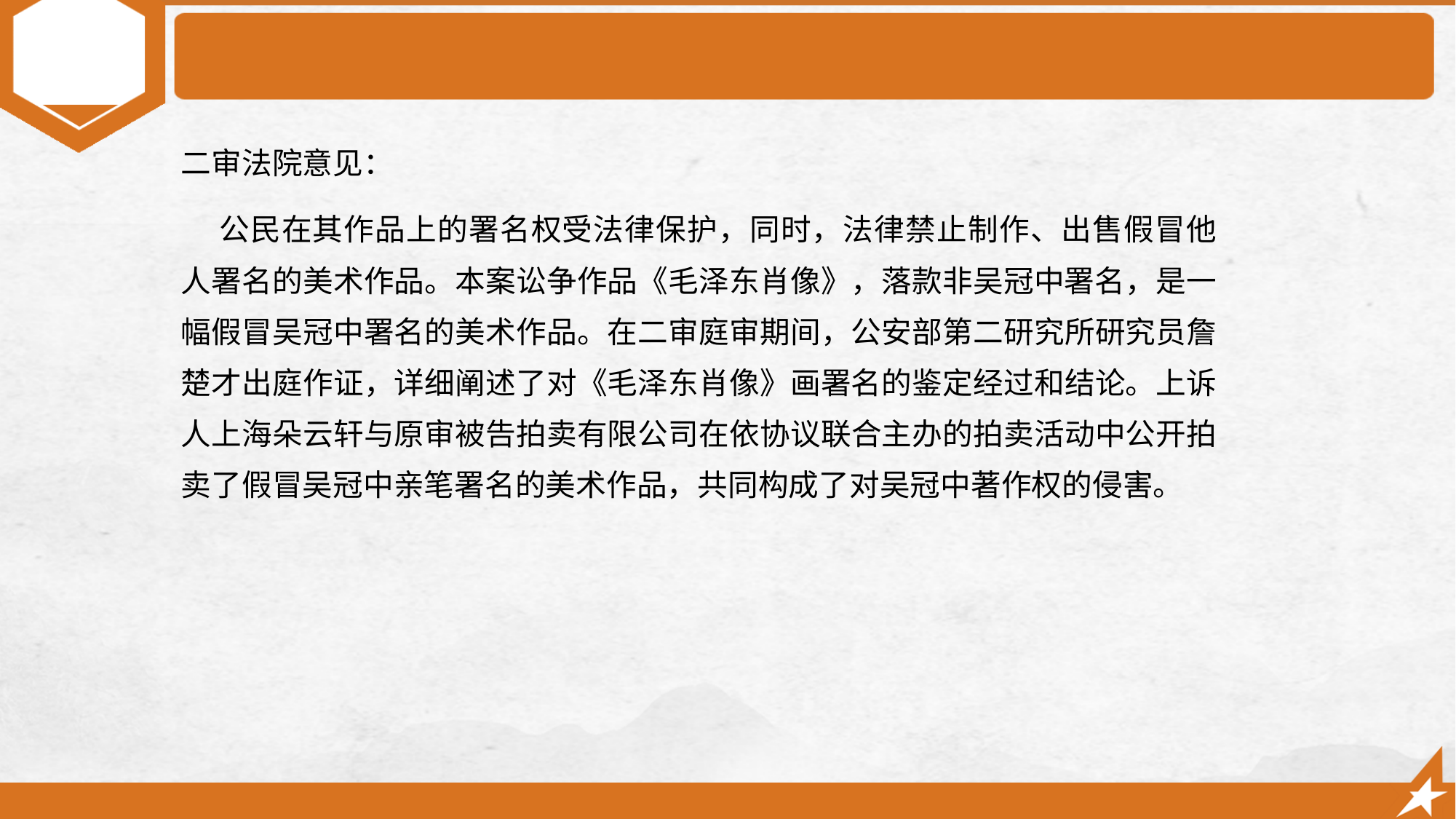

二审法院意见：
    公民在其作品上的署名权受法律保护，同时，法律禁止制作、出售假冒他人署名的美术作品。本案讼争作品《毛泽东肖像》，落款非吴冠中署名，是一幅假冒吴冠中署名的美术作品。在二审庭审期间，公安部第二研究所研究员詹楚才出庭作证，详细阐述了对《毛泽东肖像》画署名的鉴定经过和结论。上诉人上海朵云轩与原审被告拍卖有限公司在依协议联合主办的拍卖活动中公开拍卖了假冒吴冠中亲笔署名的美术作品，共同构成了对吴冠中著作权的侵害。